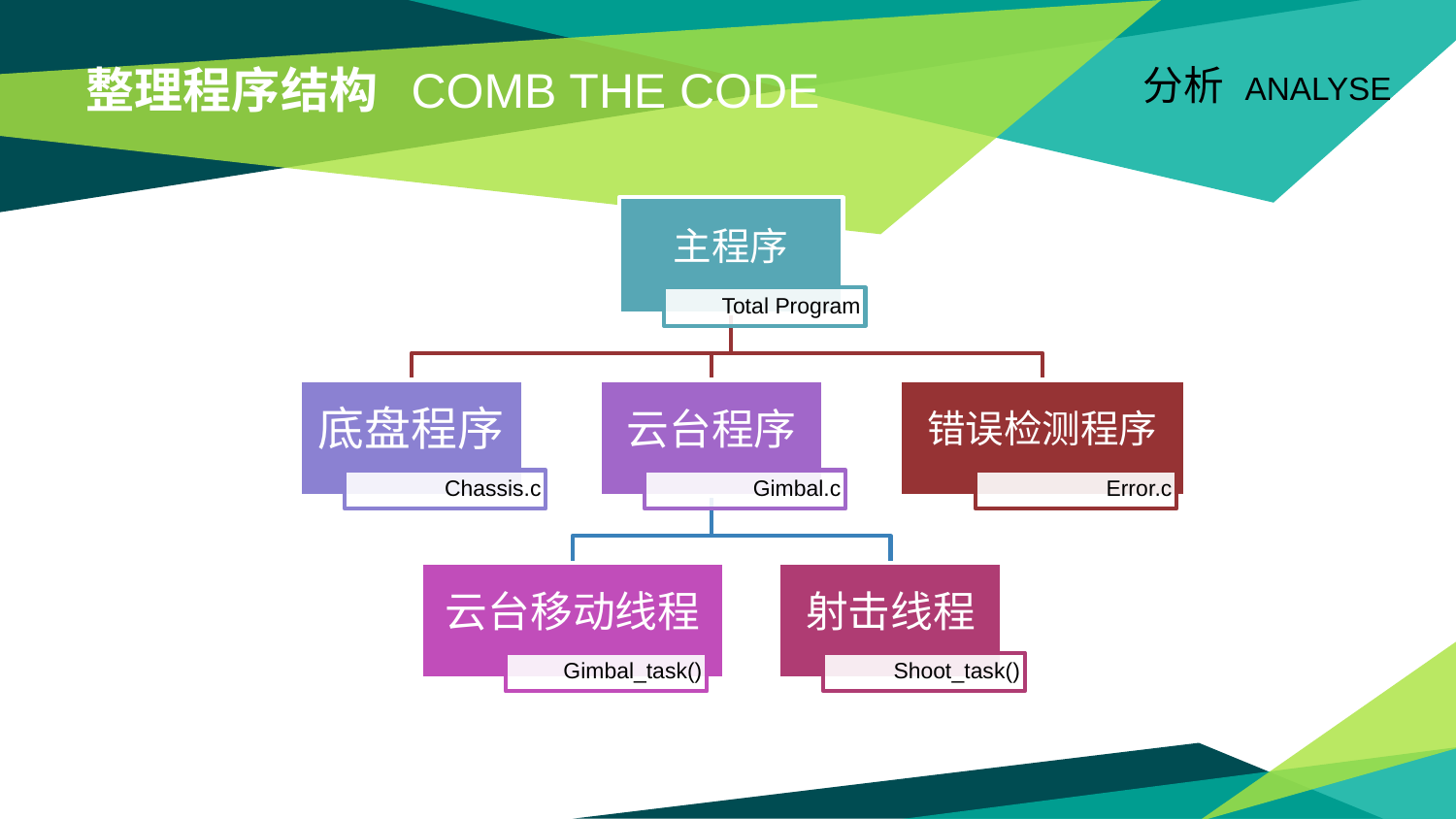

# 整理程序结构  comb the code
分析 Analyse
主程序
Total Program
底盘程序
Chassis.c
云台程序
Gimbal.c
云台移动线程
Gimbal_task()
射击线程
Shoot_task()
错误检测程序
Error.c